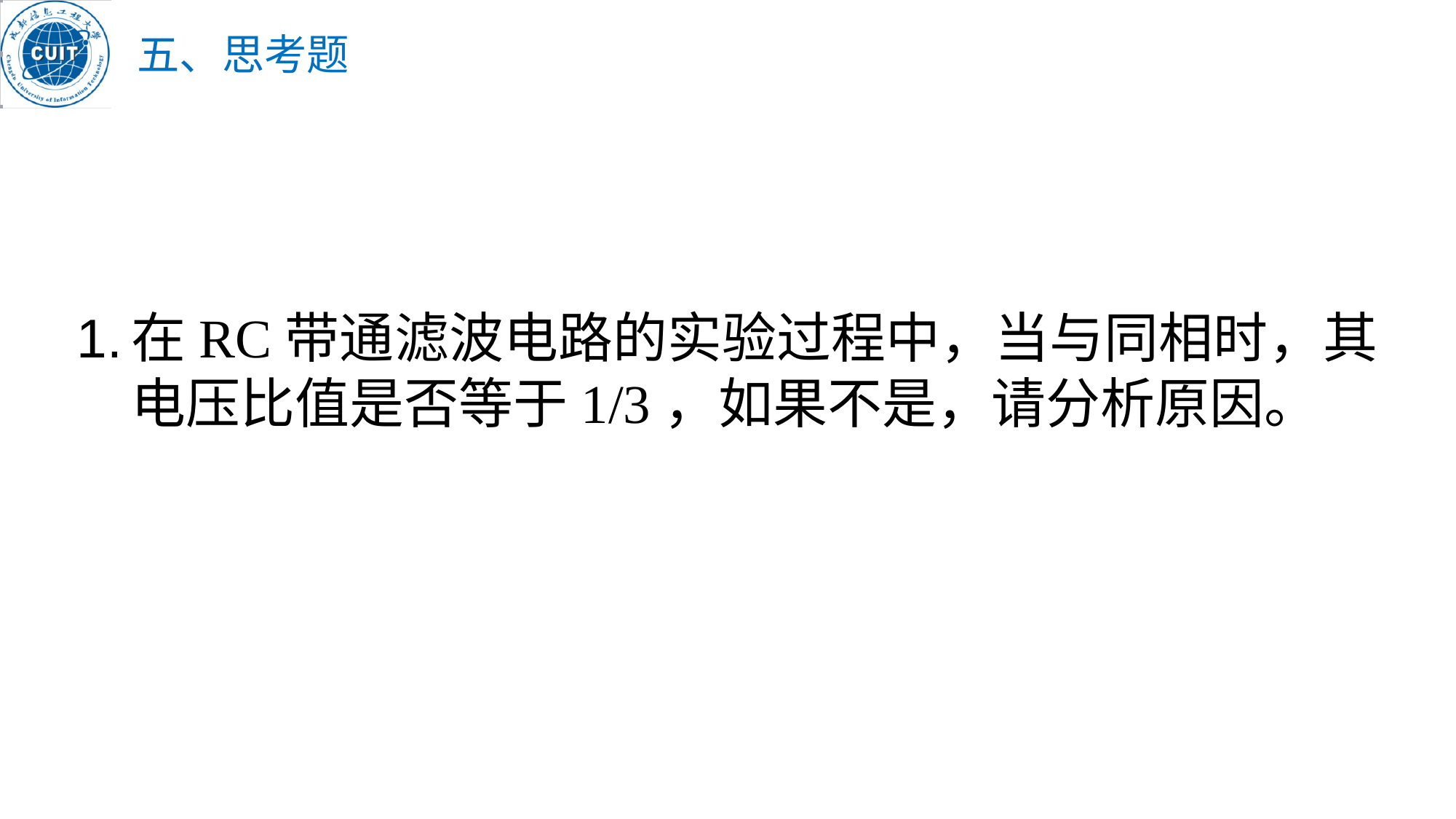

五、思考题
在RC带通滤波电路的实验过程中，当与同相时，其电压比值是否等于1/3，如果不是，请分析原因。